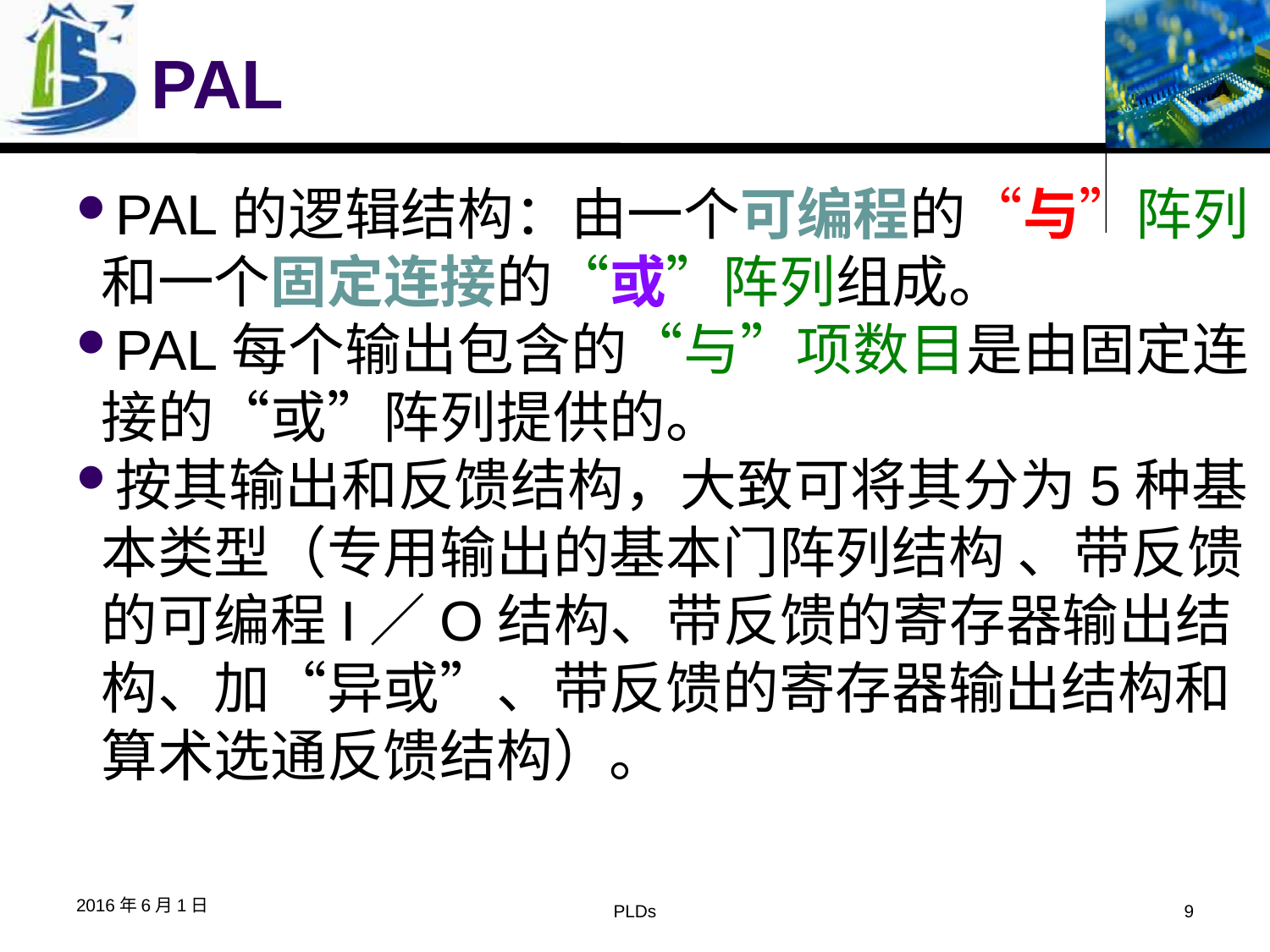

# PAL
PAL的逻辑结构：由一个可编程的“与”阵列和一个固定连接的“或”阵列组成。
PAL每个输出包含的“与”项数目是由固定连接的“或”阵列提供的。
按其输出和反馈结构，大致可将其分为5种基本类型（专用输出的基本门阵列结构 、带反馈的可编程I／O结构、带反馈的寄存器输出结构、加“异或”、带反馈的寄存器输出结构和算术选通反馈结构）。

2016年6月1日
PLDs
9